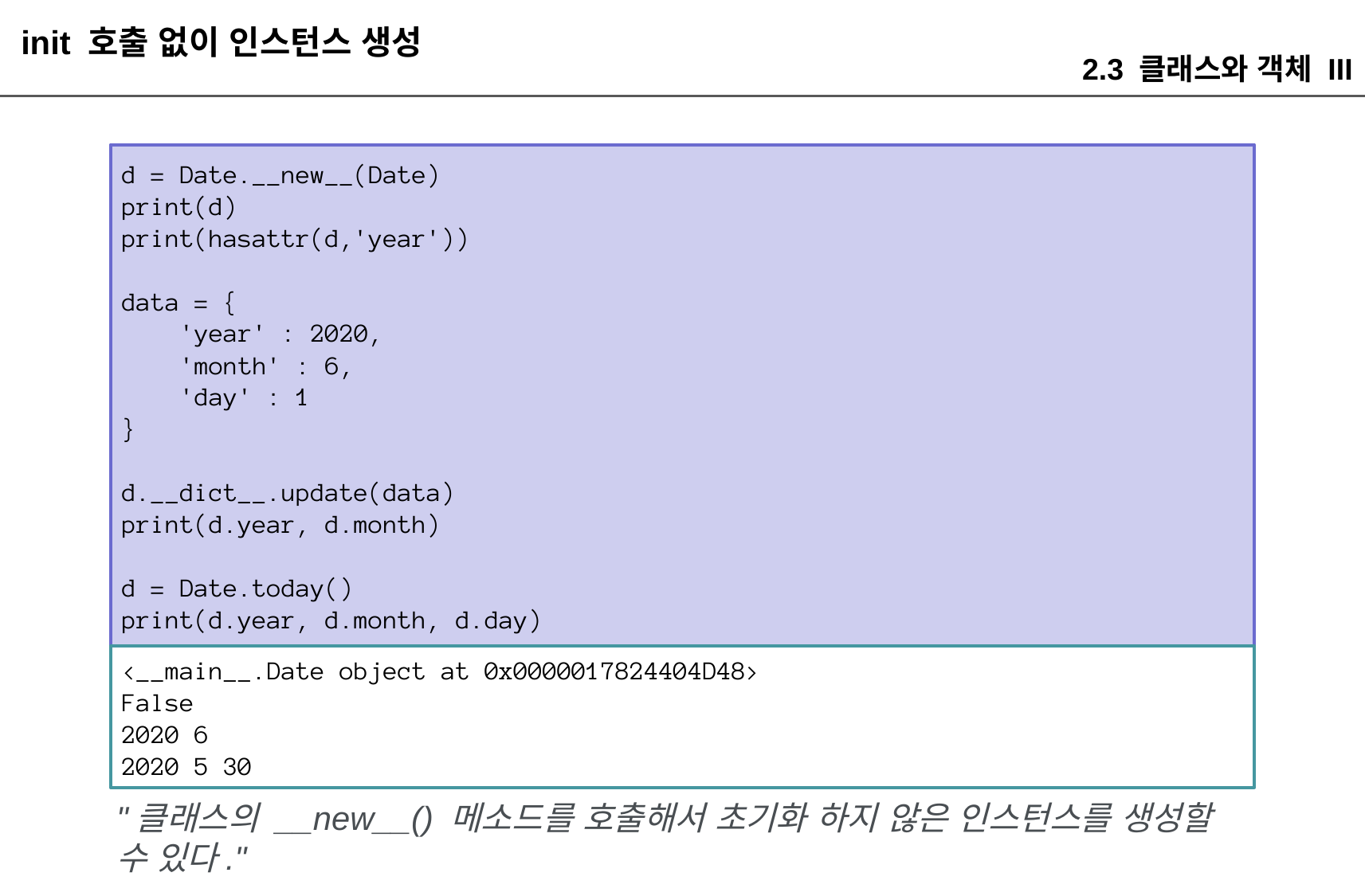

init 호출 없이 인스턴스 생성
2.3 클래스와 객체 III
d = Date.__new__(Date)
print(d)
print(hasattr(d,'year'))

data = {
    'year' : 2020,
    'month' : 6,
    'day' : 1
}

d.__dict__.update(data)
print(d.year, d.month)

d = Date.today()
print(d.year, d.month, d.day)
<__main__.Date object at 0x0000017824404D48>
False
2020 6
2020 5 30
"클래스의 __new__() 메소드를 호출해서 초기화 하지 않은 인스턴스를 생성할 수 있다."